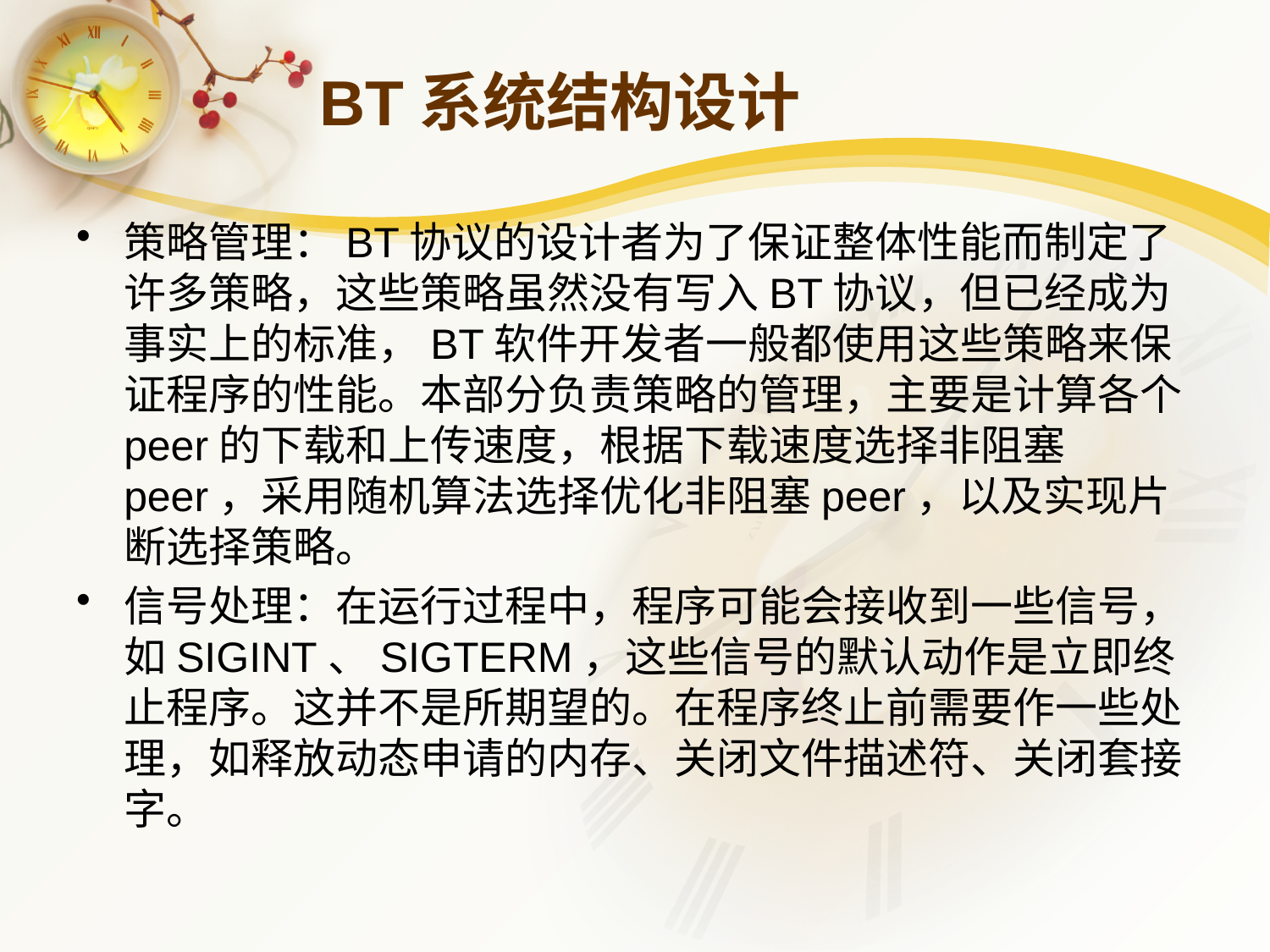

# BT系统结构设计
策略管理：BT协议的设计者为了保证整体性能而制定了许多策略，这些策略虽然没有写入BT协议，但已经成为事实上的标准，BT软件开发者一般都使用这些策略来保证程序的性能。本部分负责策略的管理，主要是计算各个peer的下载和上传速度，根据下载速度选择非阻塞peer，采用随机算法选择优化非阻塞peer，以及实现片断选择策略。
信号处理：在运行过程中，程序可能会接收到一些信号，如SIGINT、SIGTERM，这些信号的默认动作是立即终止程序。这并不是所期望的。在程序终止前需要作一些处理，如释放动态申请的内存、关闭文件描述符、关闭套接字。